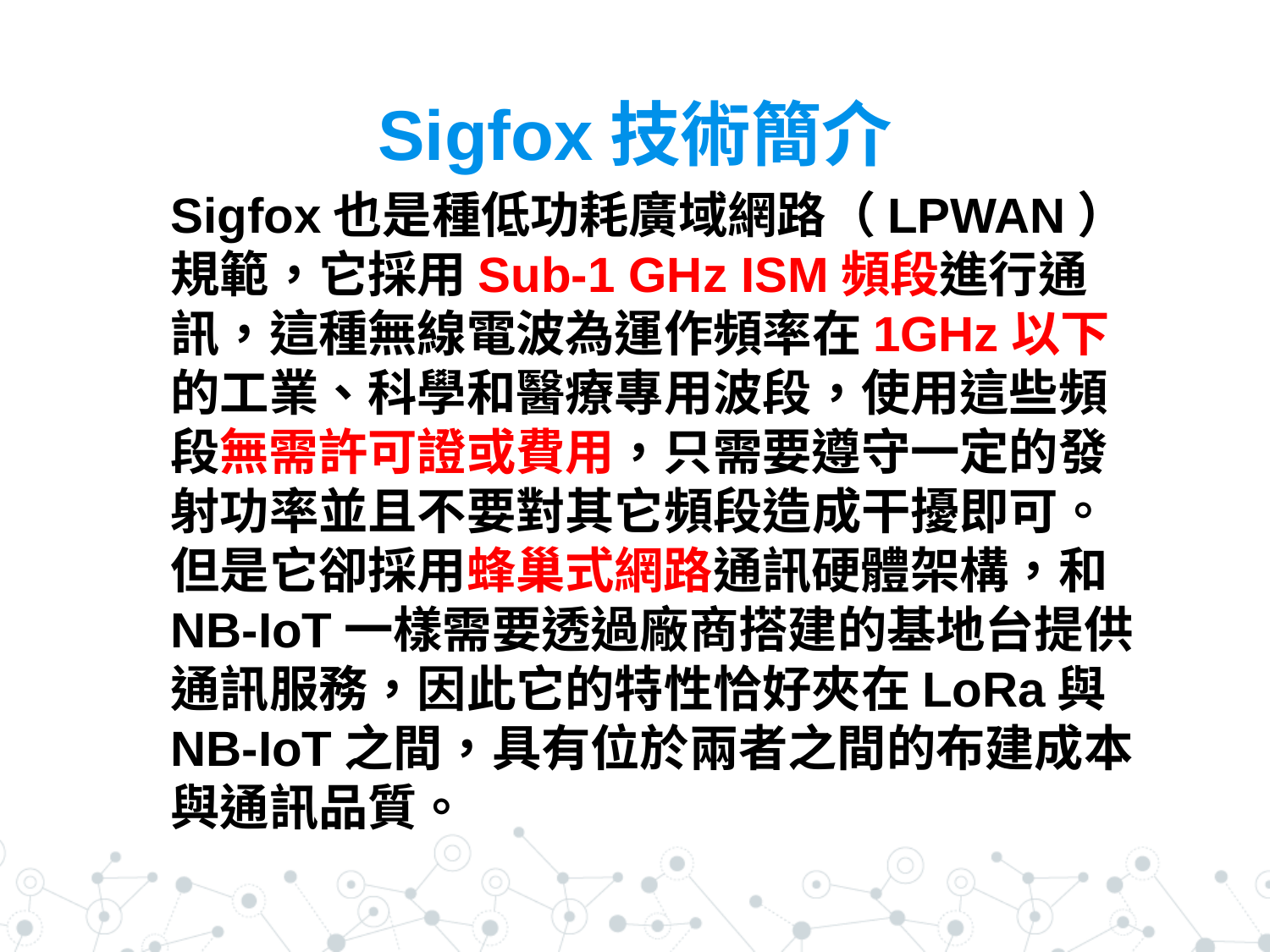

# Sigfox技術簡介
Sigfox也是種低功耗廣域網路（LPWAN）規範，它採用Sub-1 GHz ISM頻段進行通訊，這種無線電波為運作頻率在1GHz以下的工業、科學和醫療專用波段，使用這些頻段無需許可證或費用，只需要遵守一定的發射功率並且不要對其它頻段造成干擾即可。
但是它卻採用蜂巢式網路通訊硬體架構，和NB-IoT一樣需要透過廠商搭建的基地台提供通訊服務，因此它的特性恰好夾在LoRa與NB-IoT之間，具有位於兩者之間的布建成本與通訊品質。